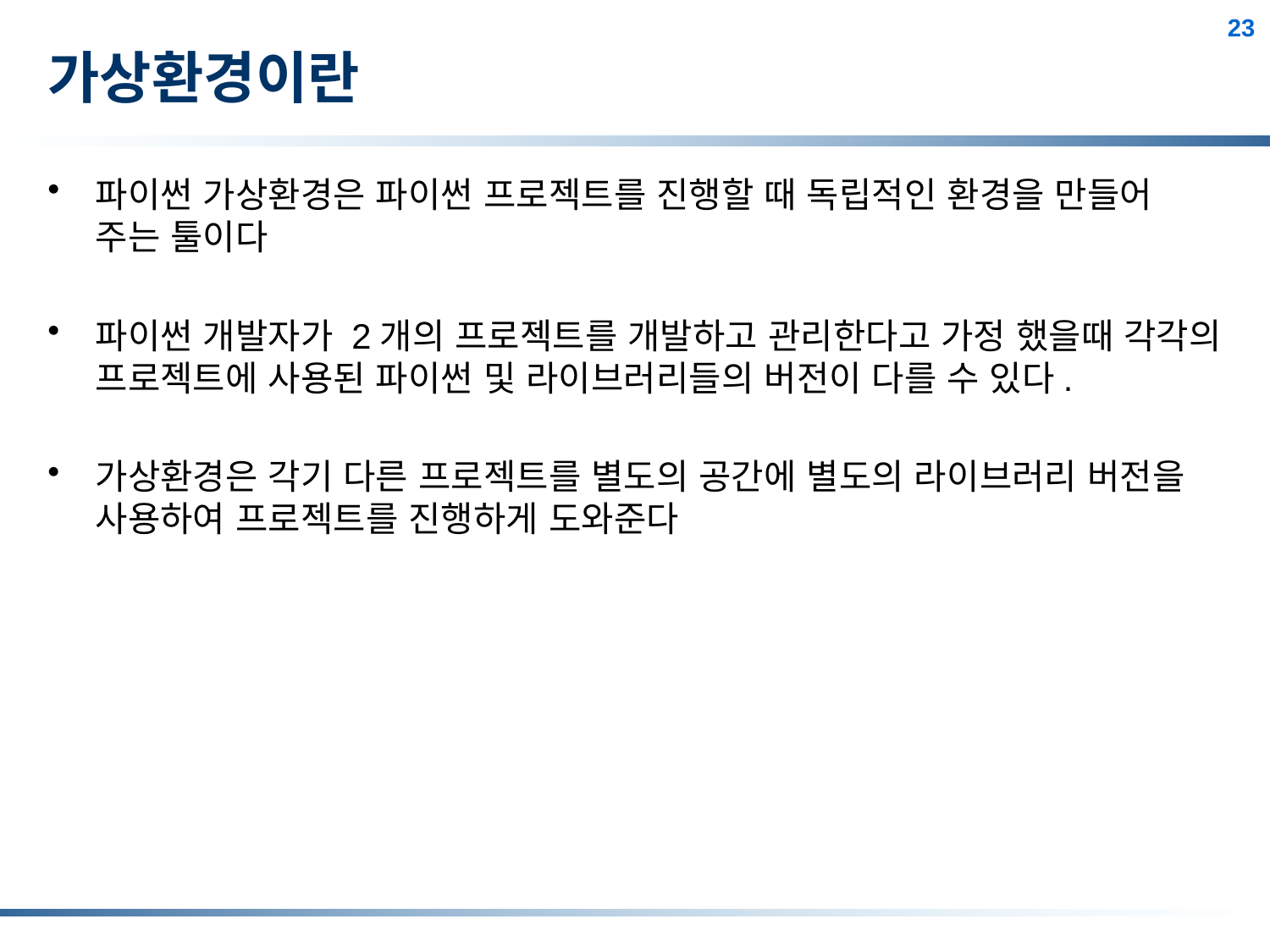

# 가상환경이란
파이썬 가상환경은 파이썬 프로젝트를 진행할 때 독립적인 환경을 만들어 주는 툴이다

파이썬 개발자가 2개의 프로젝트를 개발하고 관리한다고 가정 했을때 각각의 프로젝트에 사용된 파이썬 및 라이브러리들의 버전이 다를 수 있다.

가상환경은 각기 다른 프로젝트를 별도의 공간에 별도의 라이브러리 버전을 사용하여 프로젝트를 진행하게 도와준다